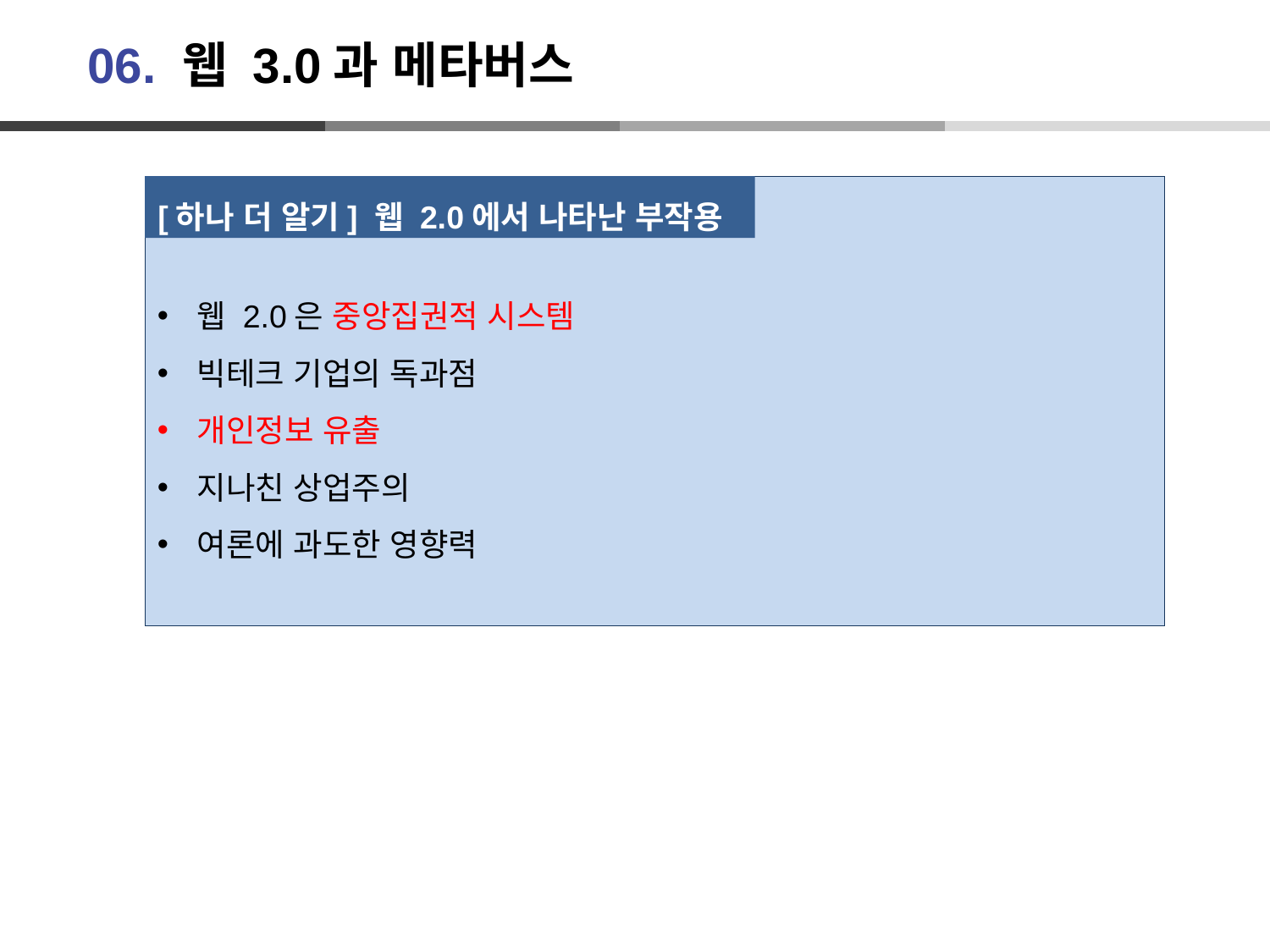

# 06. 웹 3.0과 메타버스

웹 2.0은 중앙집권적 시스템
빅테크 기업의 독과점
개인정보 유출
지나친 상업주의
여론에 과도한 영향력
[하나 더 알기] 웹 2.0에서 나타난 부작용